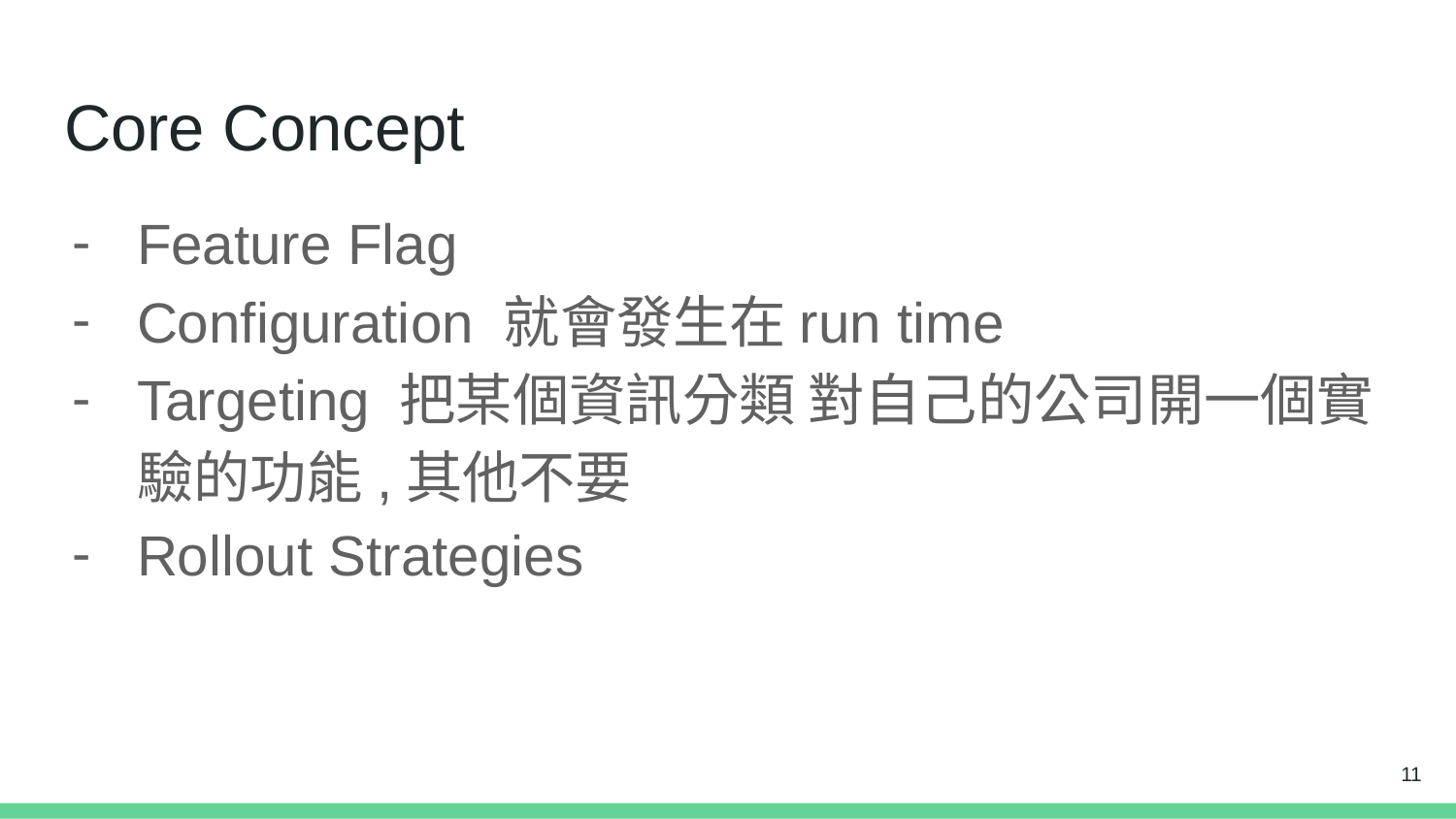

# Core Concept
Feature Flag
Configuration 就會發生在run time
Targeting 把某個資訊分類 對自己的公司開一個實驗的功能,其他不要
Rollout Strategies
11